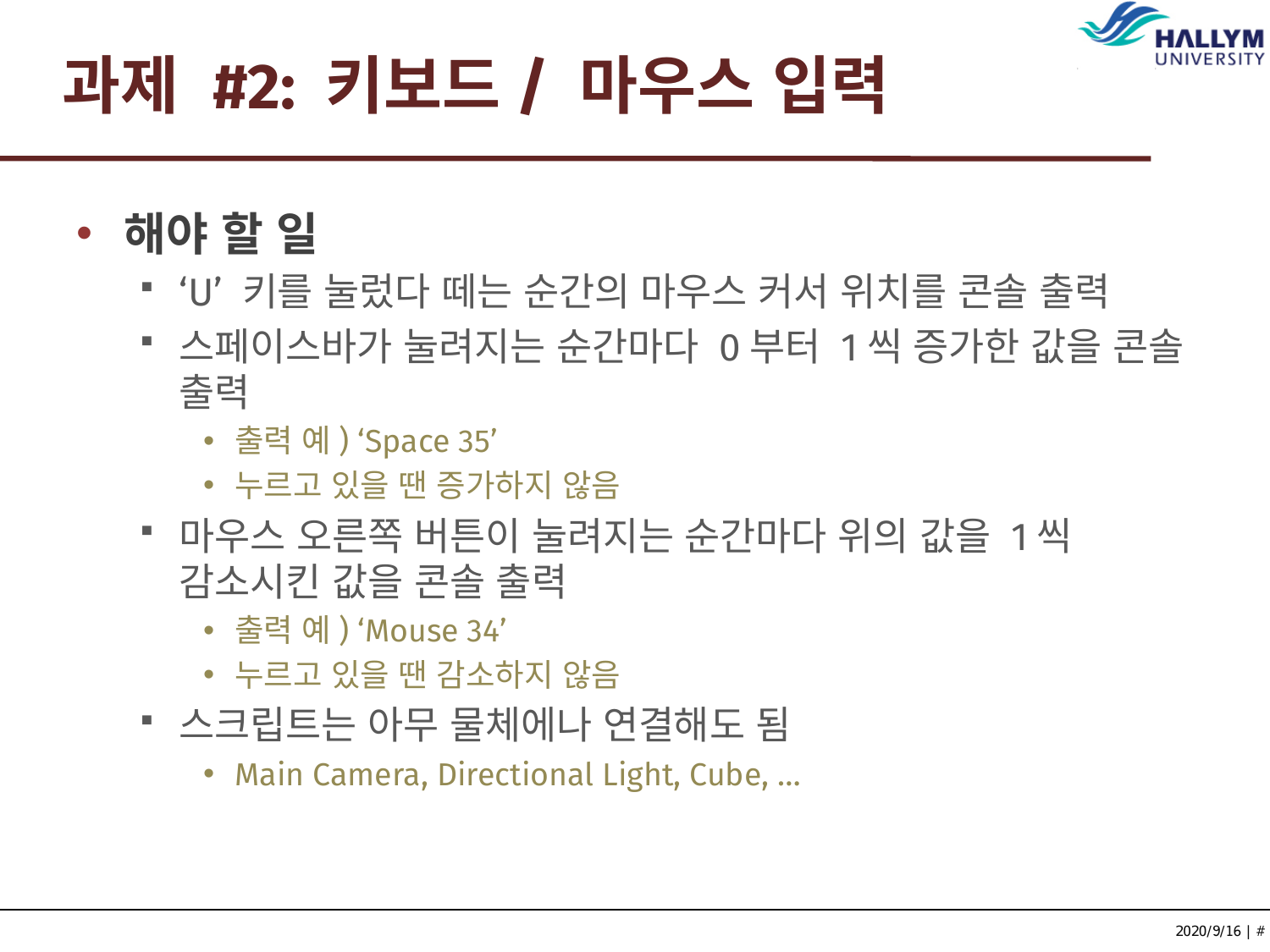

# 과제 #2: 키보드/ 마우스 입력
해야 할 일
‘U’ 키를 눌렀다 떼는 순간의 마우스 커서 위치를 콘솔 출력
스페이스바가 눌려지는 순간마다 0부터 1씩 증가한 값을 콘솔 출력
출력 예) ‘Space 35’
누르고 있을 땐 증가하지 않음
마우스 오른쪽 버튼이 눌려지는 순간마다 위의 값을 1씩 감소시킨 값을 콘솔 출력
출력 예) ‘Mouse 34’
누르고 있을 땐 감소하지 않음
스크립트는 아무 물체에나 연결해도 됨
Main Camera, Directional Light, Cube, …